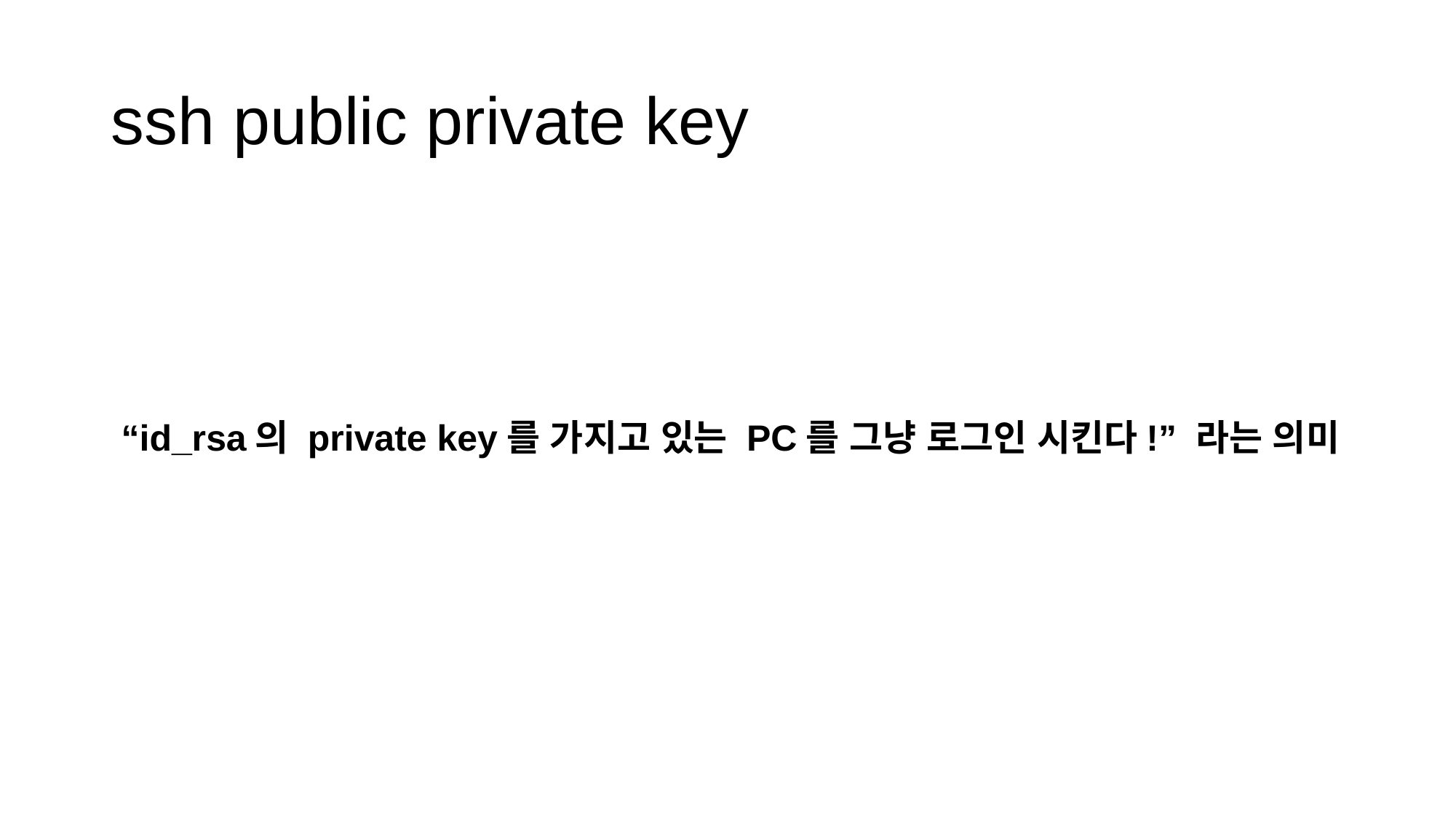

# ssh public private key
“id_rsa의 private key를 가지고 있는 PC를 그냥 로그인 시킨다!” 라는 의미